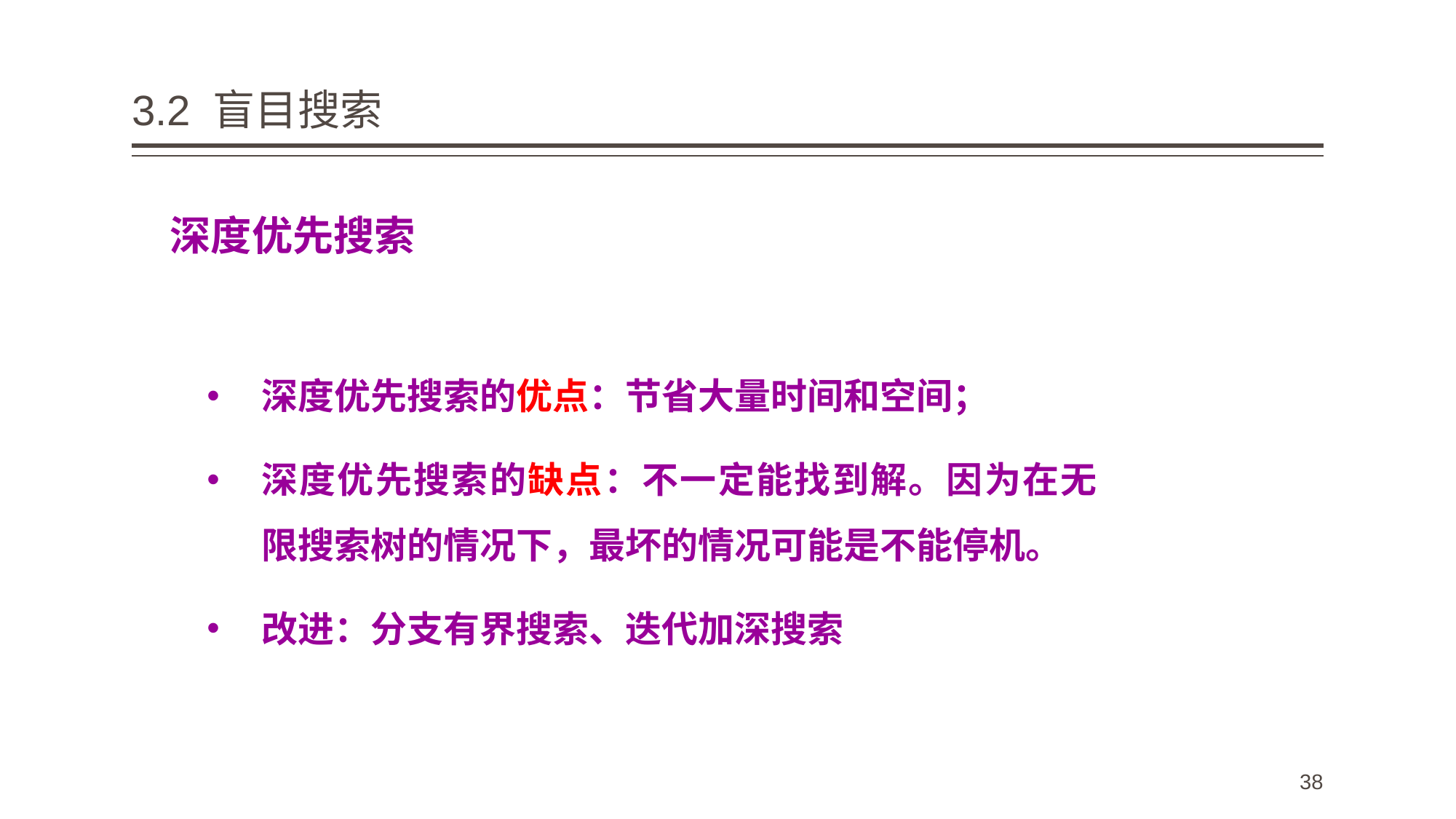

# 3.2 盲目搜索
深度优先搜索
深度优先搜索的优点：节省大量时间和空间；
深度优先搜索的缺点：不一定能找到解。因为在无限搜索树的情况下，最坏的情况可能是不能停机。
改进：分支有界搜索、迭代加深搜索
38